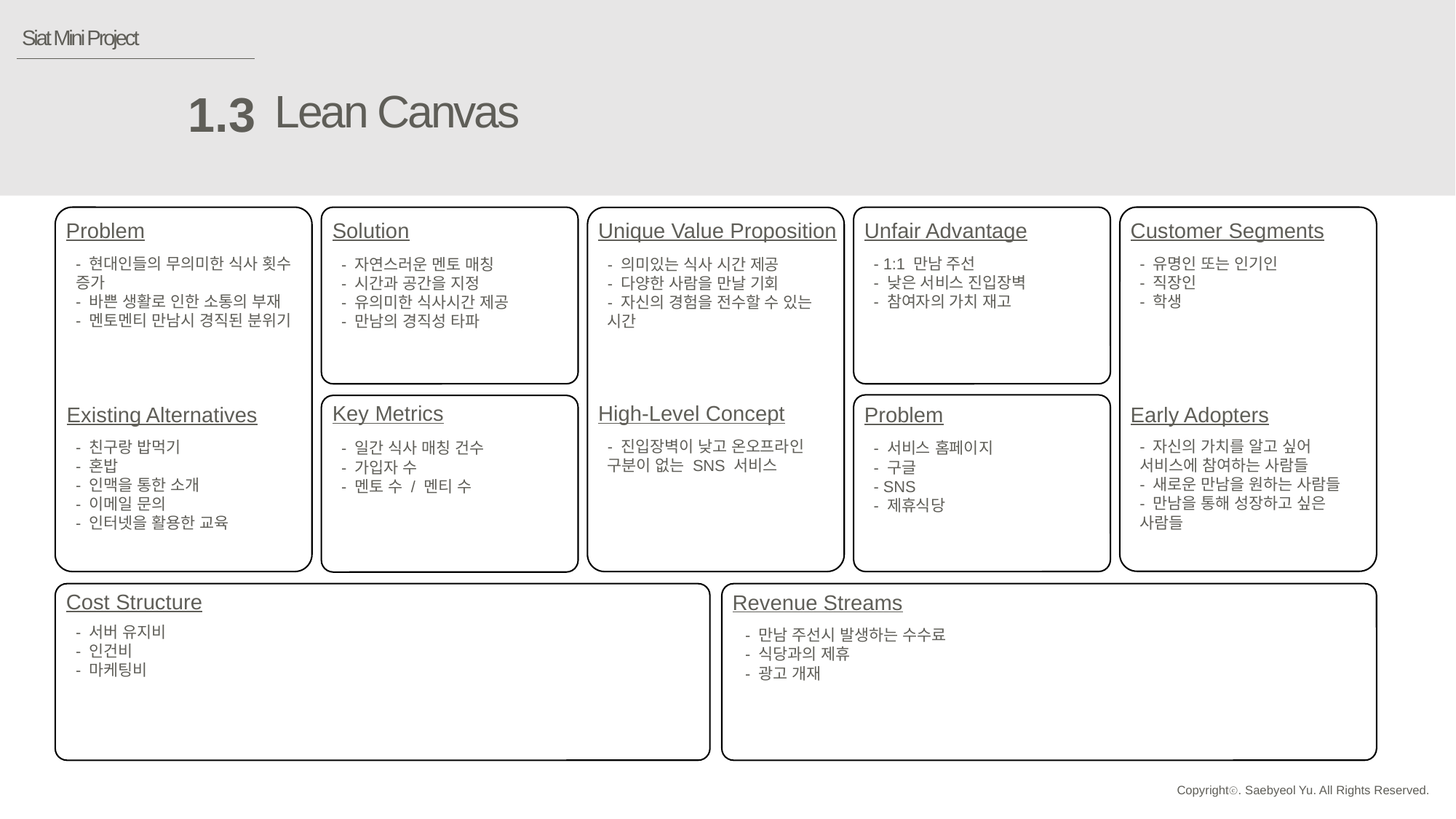

Siat Mini Project
Lean Canvas
1.3

Customer Segments
Problem
Solution
Unique Value Proposition
Unfair Advantage
- 유명인 또는 인기인
- 직장인
- 학생
- 1:1 만남 주선
- 낮은 서비스 진입장벽
- 참여자의 가치 재고
- 현대인들의 무의미한 식사 횟수 증가
- 바쁜 생활로 인한 소통의 부재
- 멘토멘티 만남시 경직된 분위기
- 자연스러운 멘토 매칭
- 시간과 공간을 지정
- 유의미한 식사시간 제공
- 만남의 경직성 타파
- 의미있는 식사 시간 제공
- 다양한 사람을 만날 기회
- 자신의 경험을 전수할 수 있는 시간
High-Level Concept
Key Metrics

Existing Alternatives
Problem
Early Adopters
- 자신의 가치를 알고 싶어 서비스에 참여하는 사람들
- 새로운 만남을 원하는 사람들
- 만남을 통해 성장하고 싶은 사람들
- 진입장벽이 낮고 온오프라인 구분이 없는 SNS 서비스
- 친구랑 밥먹기
- 혼밥
- 인맥을 통한 소개
- 이메일 문의
- 인터넷을 활용한 교육
- 서비스 홈페이지
- 구글
- SNS
- 제휴식당
- 일간 식사 매칭 건수
- 가입자 수
- 멘토 수 / 멘티 수
Cost Structure
Revenue Streams

- 서버 유지비
- 인건비
- 마케팅비
- 만남 주선시 발생하는 수수료
- 식당과의 제휴
- 광고 개재